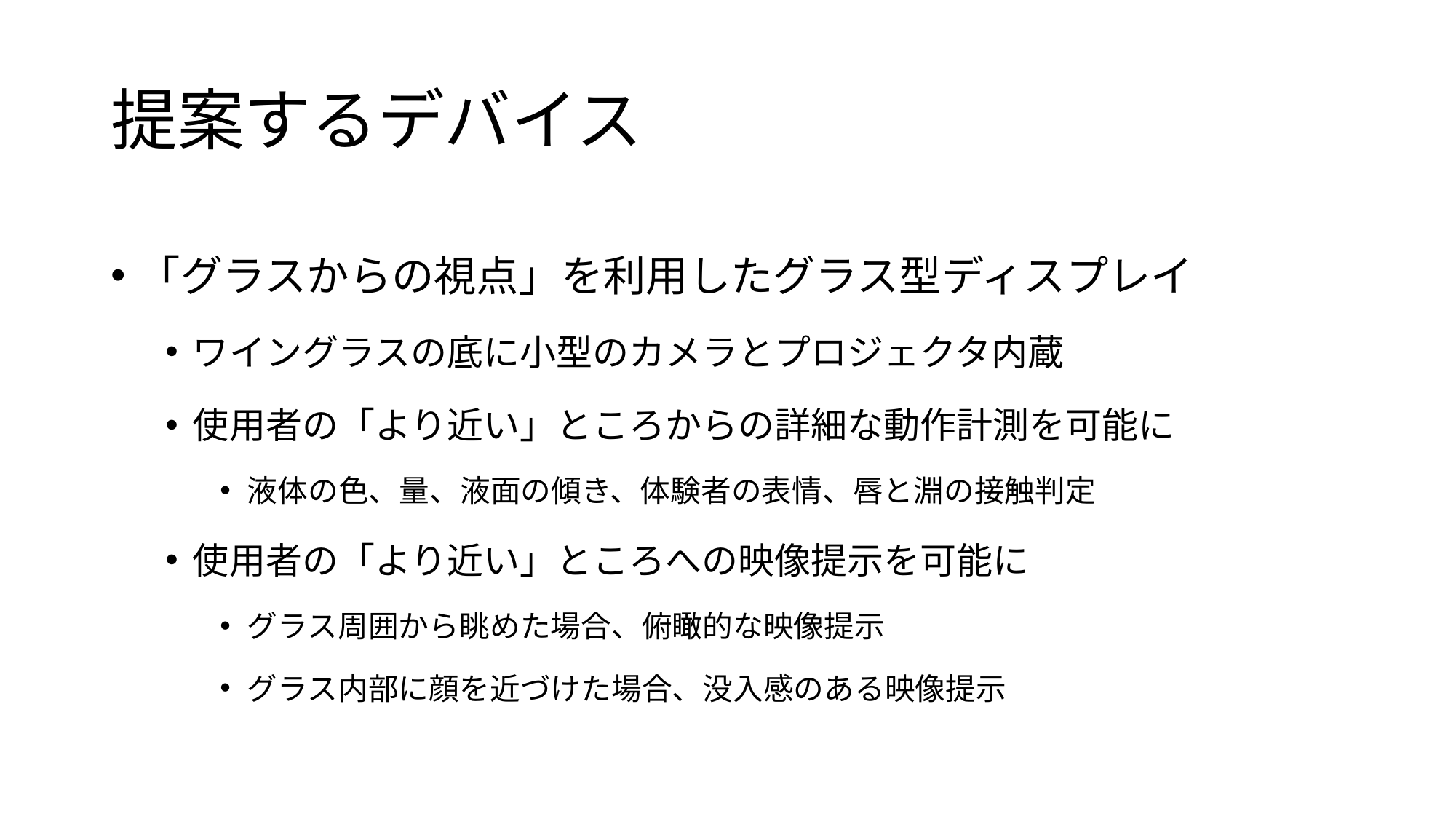

# 提案するデバイス
「グラスからの視点」を利用したグラス型ディスプレイ
ワイングラスの底に小型のカメラとプロジェクタ内蔵
使用者の「より近い」ところからの詳細な動作計測を可能に
液体の色、量、液面の傾き、体験者の表情、唇と淵の接触判定
使用者の「より近い」ところへの映像提示を可能に
グラス周囲から眺めた場合、俯瞰的な映像提示
グラス内部に顔を近づけた場合、没入感のある映像提示